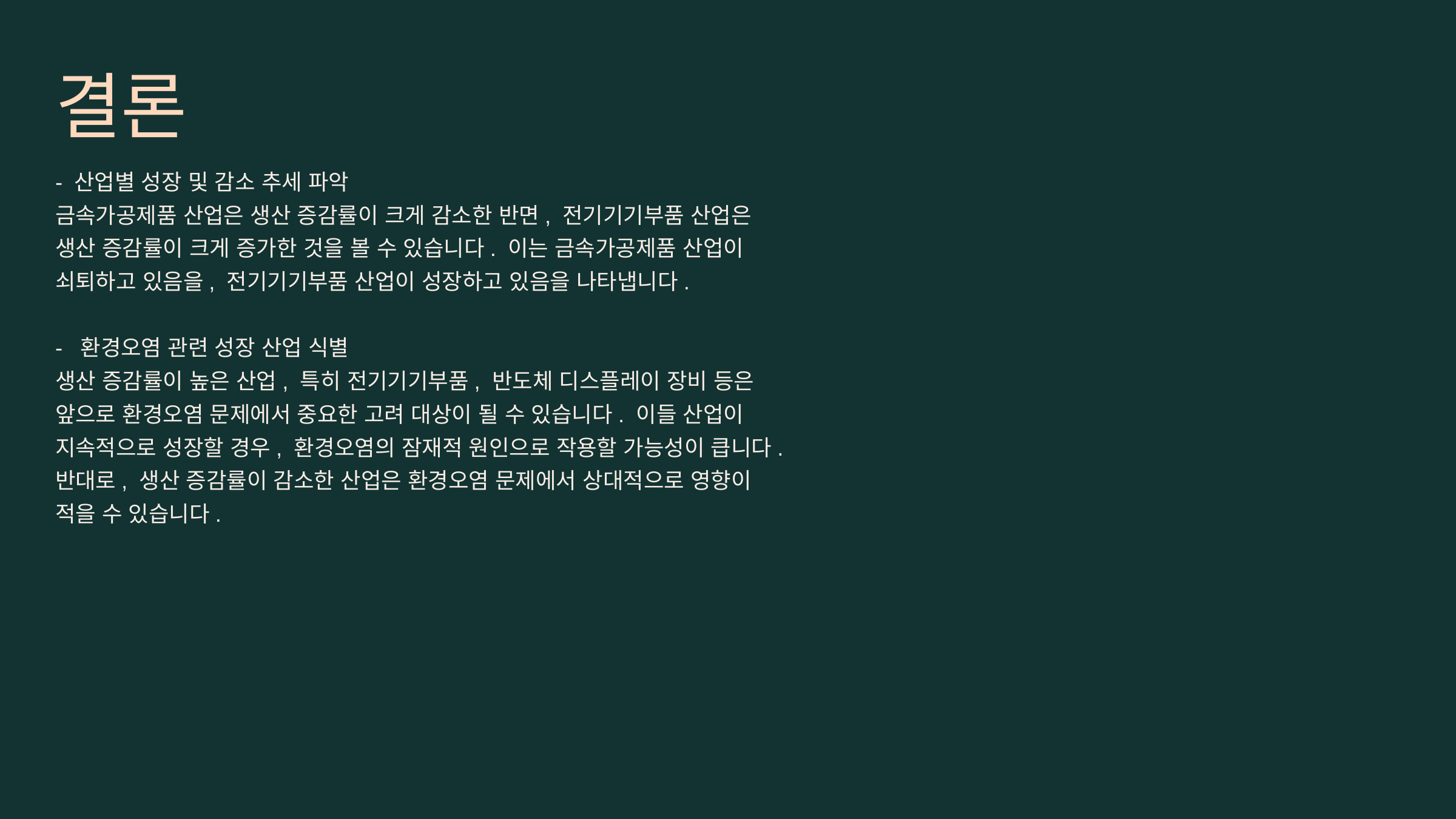

결론
- 산업별 성장 및 감소 추세 파악
금속가공제품 산업은 생산 증감률이 크게 감소한 반면, 전기기기부품 산업은 생산 증감률이 크게 증가한 것을 볼 수 있습니다. 이는 금속가공제품 산업이 쇠퇴하고 있음을, 전기기기부품 산업이 성장하고 있음을 나타냅니다.

-  환경오염 관련 성장 산업 식별
생산 증감률이 높은 산업, 특히 전기기기부품, 반도체 디스플레이 장비 등은 앞으로 환경오염 문제에서 중요한 고려 대상이 될 수 있습니다. 이들 산업이 지속적으로 성장할 경우, 환경오염의 잠재적 원인으로 작용할 가능성이 큽니다.
반대로, 생산 증감률이 감소한 산업은 환경오염 문제에서 상대적으로 영향이 적을 수 있습니다.